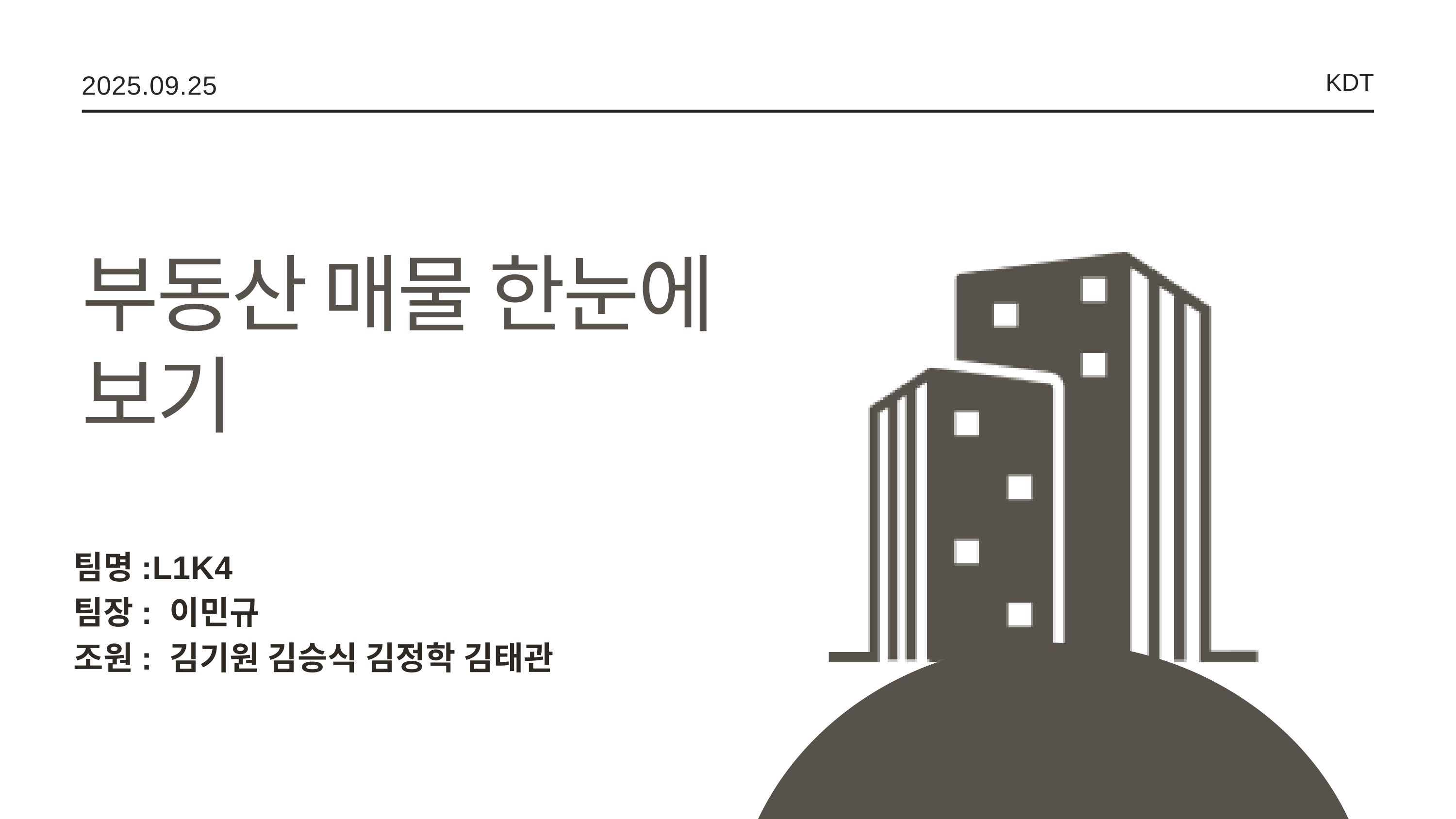

KDT
2025.09.25

부동산 매물 한눈에 보기

팀명:L1K4
팀장: 이민규
조원: 김기원 김승식 김정학 김태관